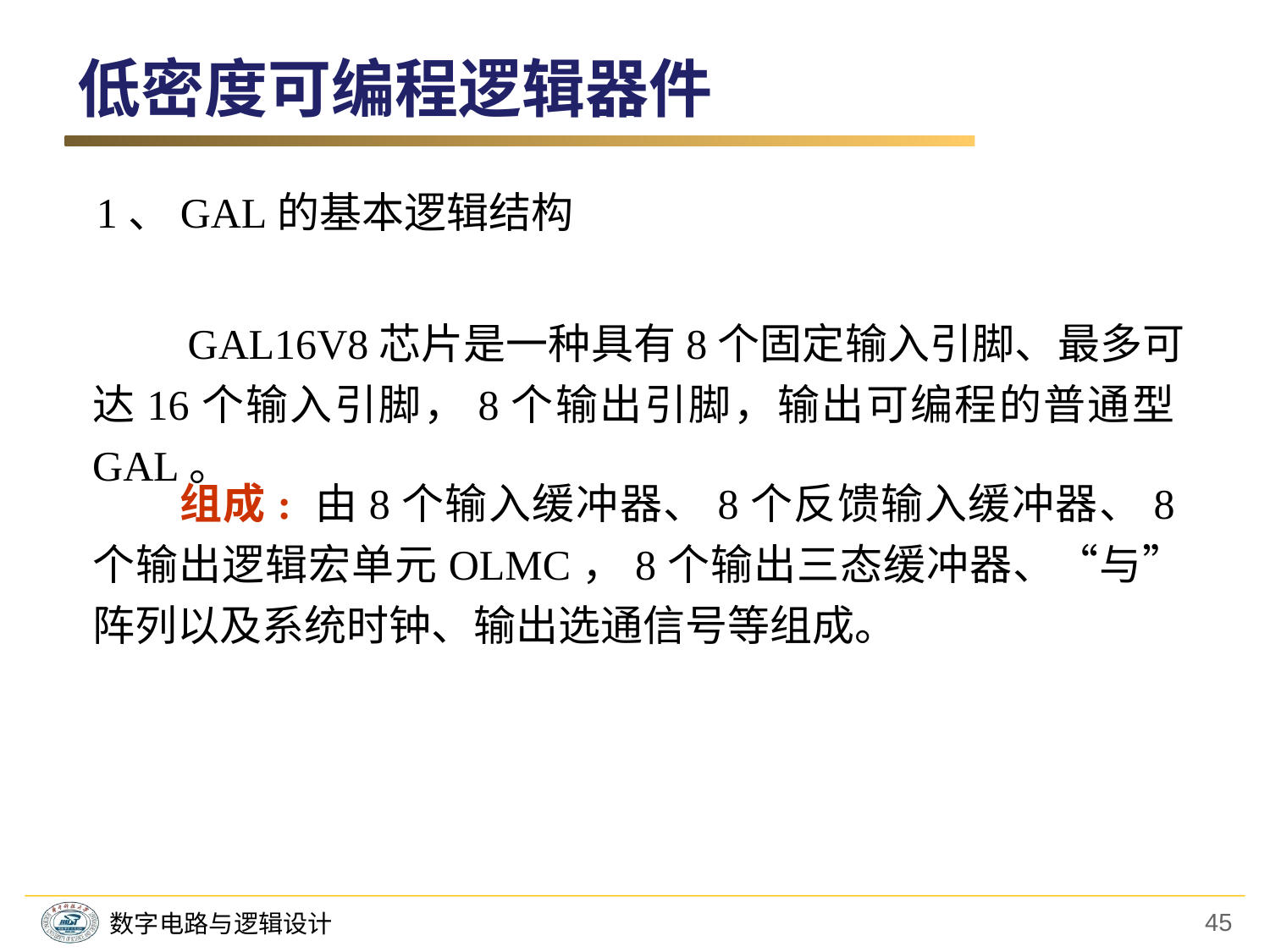

低密度可编程逻辑器件
1、GAL的基本逻辑结构
　　GAL16V8芯片是一种具有8个固定输入引脚、最多可达16个输入引脚，8个输出引脚，输出可编程的普通型GAL。
　　组成: 由8个输入缓冲器、8个反馈输入缓冲器、8个输出逻辑宏单元OLMC，8个输出三态缓冲器、“与”阵列以及系统时钟、输出选通信号等组成。
45
数字电路与逻辑设计